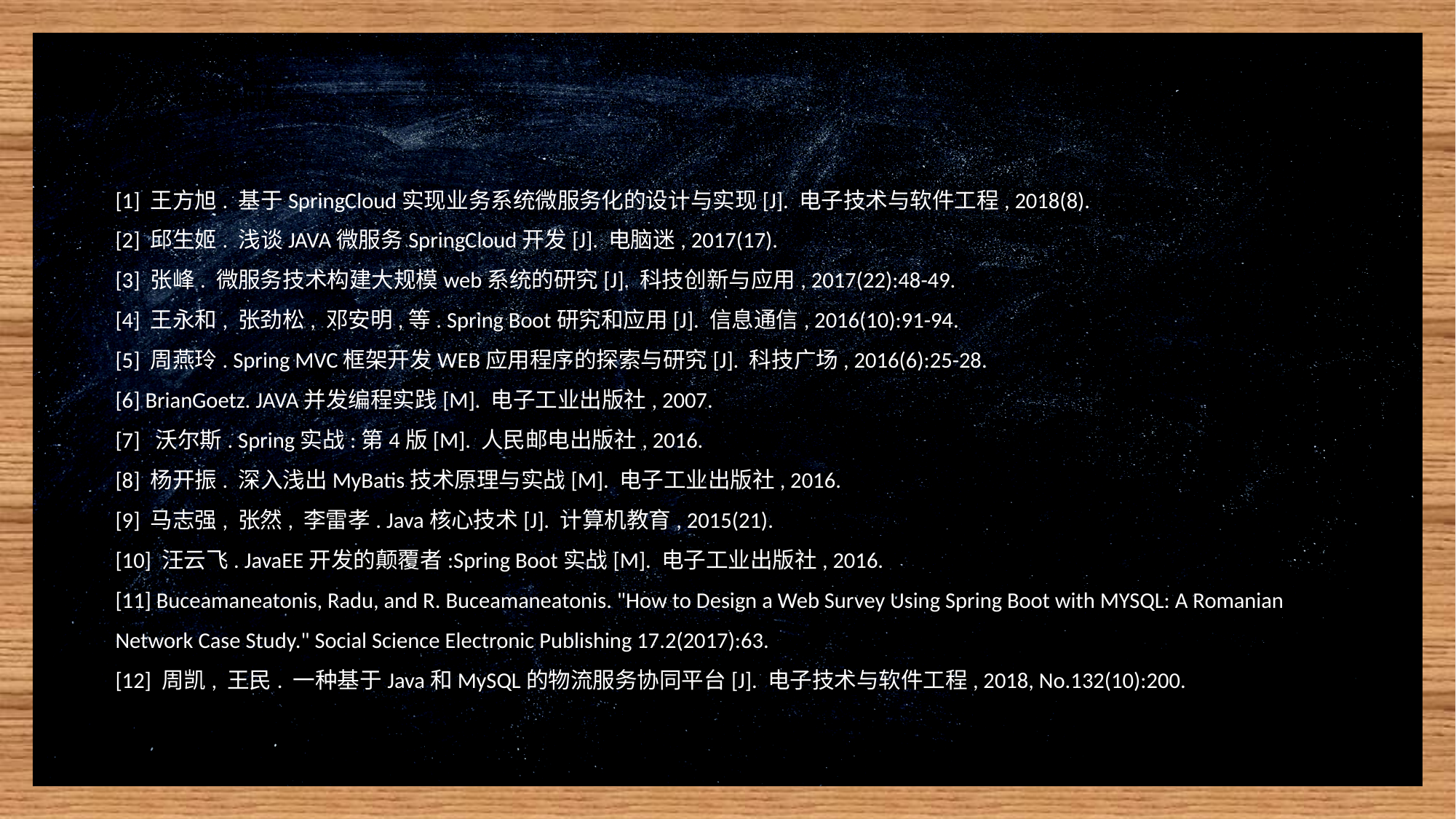

06
参考文献
[1] 王方旭. 基于SpringCloud实现业务系统微服务化的设计与实现[J]. 电子技术与软件工程, 2018(8).
[2] 邱生姬. 浅谈JAVA微服务SpringCloud开发[J]. 电脑迷, 2017(17).
[3] 张峰. 微服务技术构建大规模web系统的研究[J]. 科技创新与应用, 2017(22):48-49.
[4] 王永和, 张劲松, 邓安明,等. Spring Boot研究和应用[J]. 信息通信, 2016(10):91-94.
[5] 周燕玲. Spring MVC框架开发WEB应用程序的探索与研究[J]. 科技广场, 2016(6):25-28.
[6] BrianGoetz. JAVA并发编程实践[M]. 电子工业出版社, 2007.
[7]  沃尔斯. Spring实战:第4版[M]. 人民邮电出版社, 2016.
[8] 杨开振. 深入浅出MyBatis技术原理与实战[M]. 电子工业出版社, 2016.
[9] 马志强, 张然, 李雷孝. Java核心技术[J]. 计算机教育, 2015(21).
[10] 汪云飞. JavaEE开发的颠覆者:Spring Boot实战[M]. 电子工业出版社, 2016.
[11] Buceamaneatonis, Radu, and R. Buceamaneatonis. "How to Design a Web Survey Using Spring Boot with MYSQL: A Romanian Network Case Study." Social Science Electronic Publishing 17.2(2017):63.
[12] 周凯, 王民. 一种基于Java和MySQL的物流服务协同平台[J]. 电子技术与软件工程, 2018, No.132(10):200.